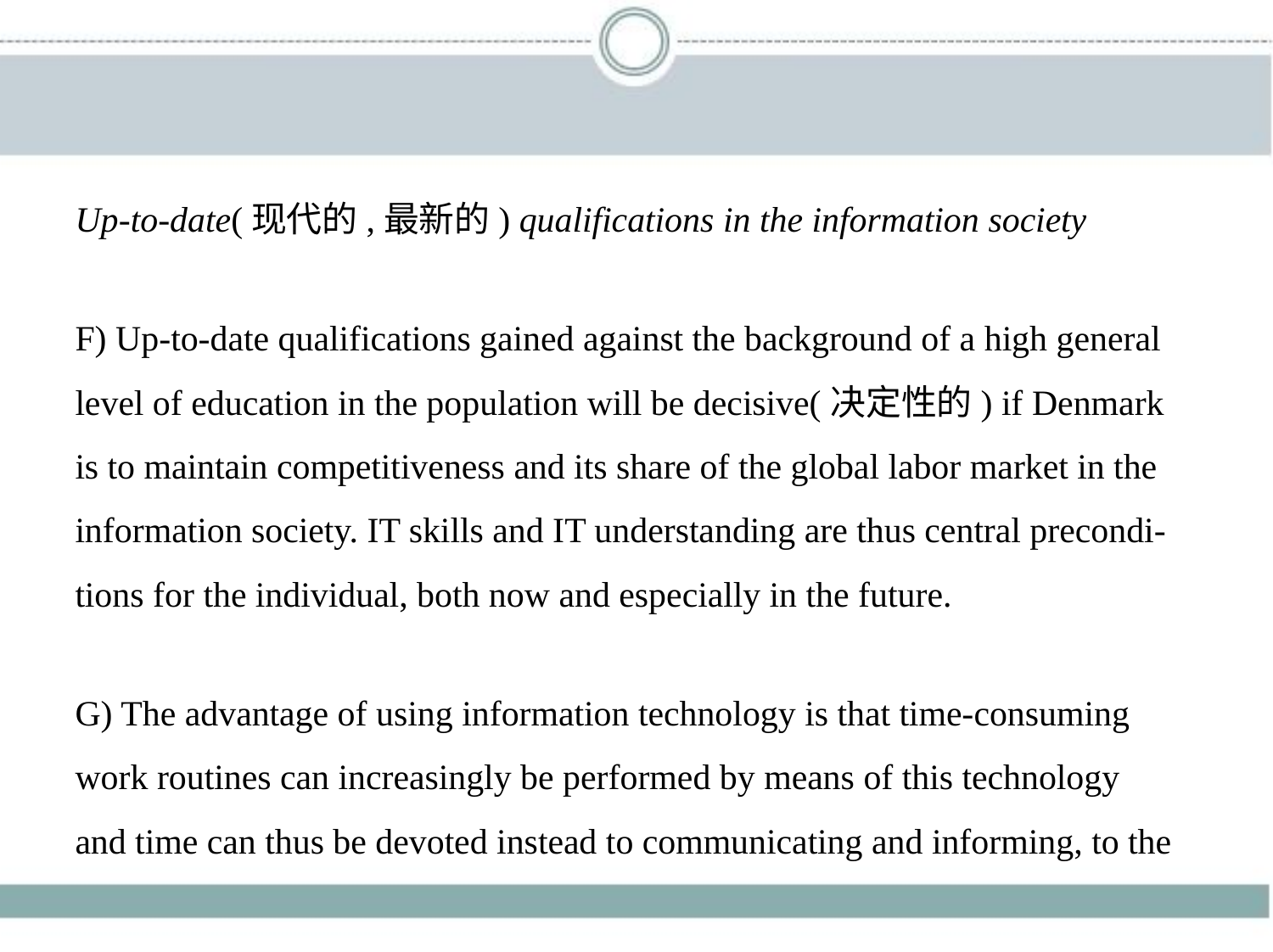

Up-to-date(现代的,最新的) qualifications in the information society
F) Up-to-date qualifications gained against the background of a high general
level of education in the population will be decisive(决定性的) if Denmark
is to maintain competitiveness and its share of the global labor market in the
information society. IT skills and IT understanding are thus central precondi-
tions for the individual, both now and especially in the future.
G) The advantage of using information technology is that time-consuming
work routines can increasingly be performed by means of this technology
and time can thus be devoted instead to communicating and informing, to the